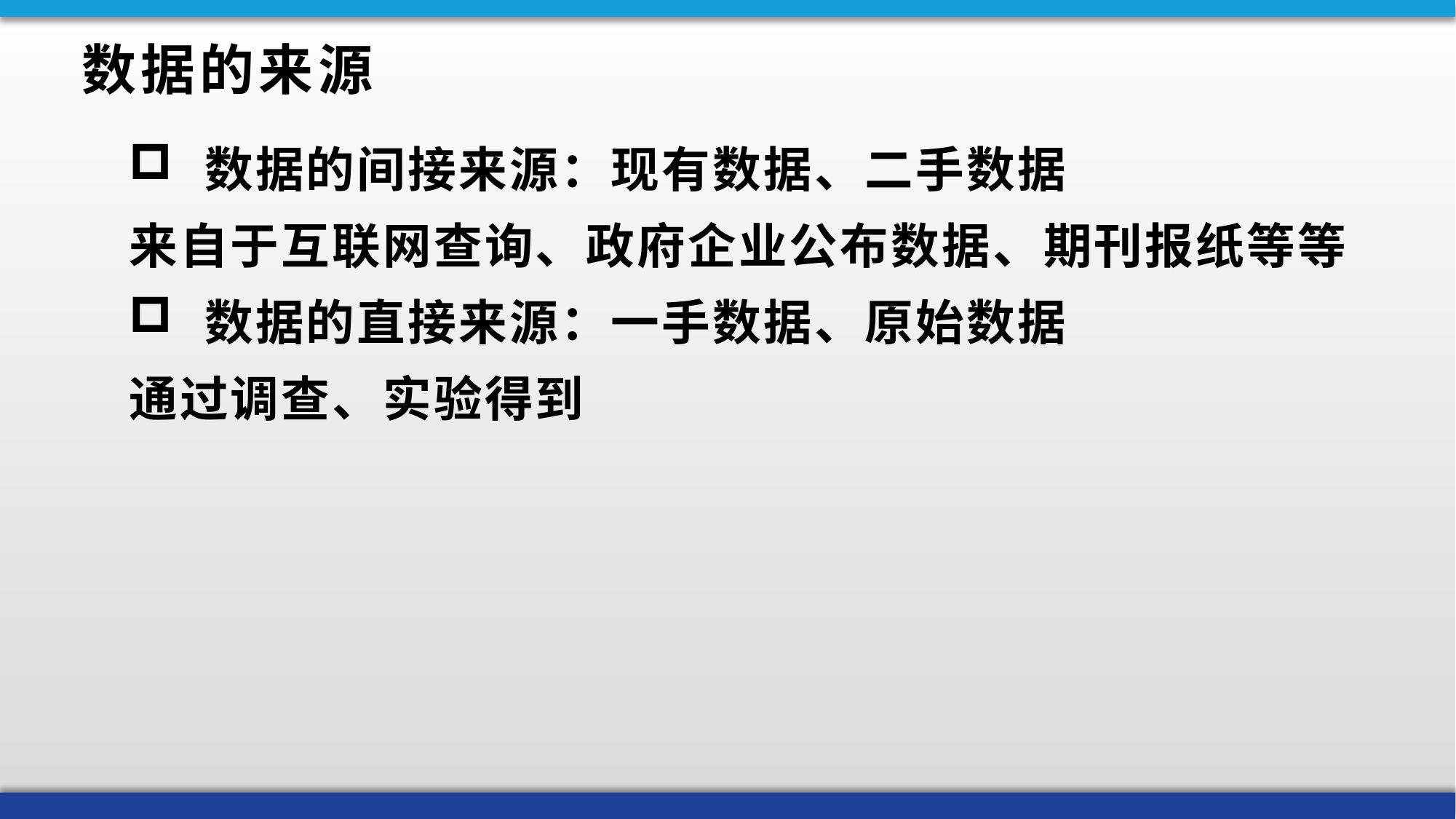

# 数据的来源
数据的间接来源：现有数据、二手数据
来自于互联网查询、政府企业公布数据、期刊报纸等等
数据的直接来源：一手数据、原始数据
通过调查、实验得到

10